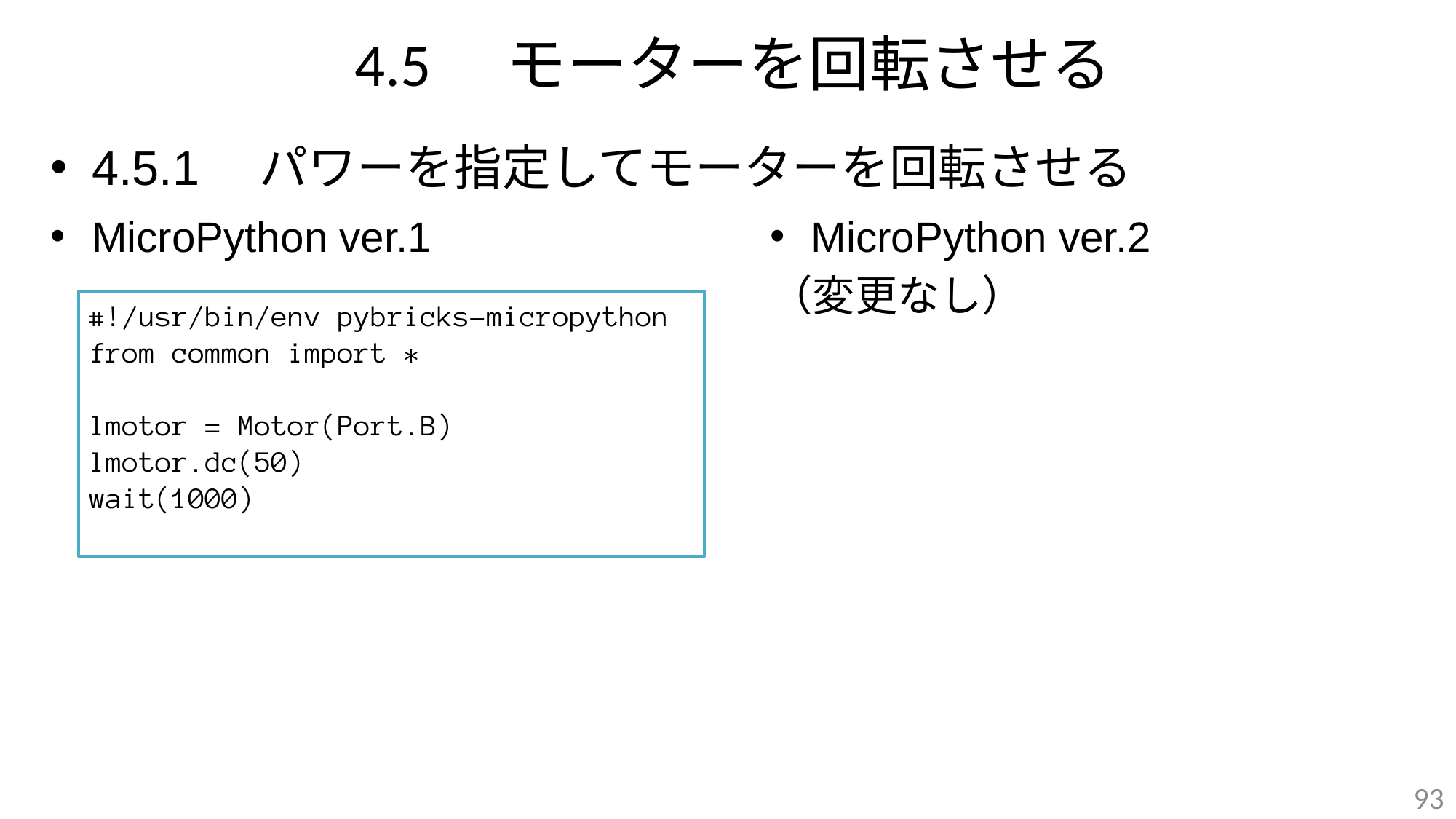

# 4.5　モーターを回転させる
4.5.1　パワーを指定してモーターを回転させる

MicroPython ver.1
MicroPython ver.2
（変更なし）
#!/usr/bin/env pybricks-micropython
from common import *

lmotor = Motor(Port.B)
lmotor.dc(50)
wait(1000)
93